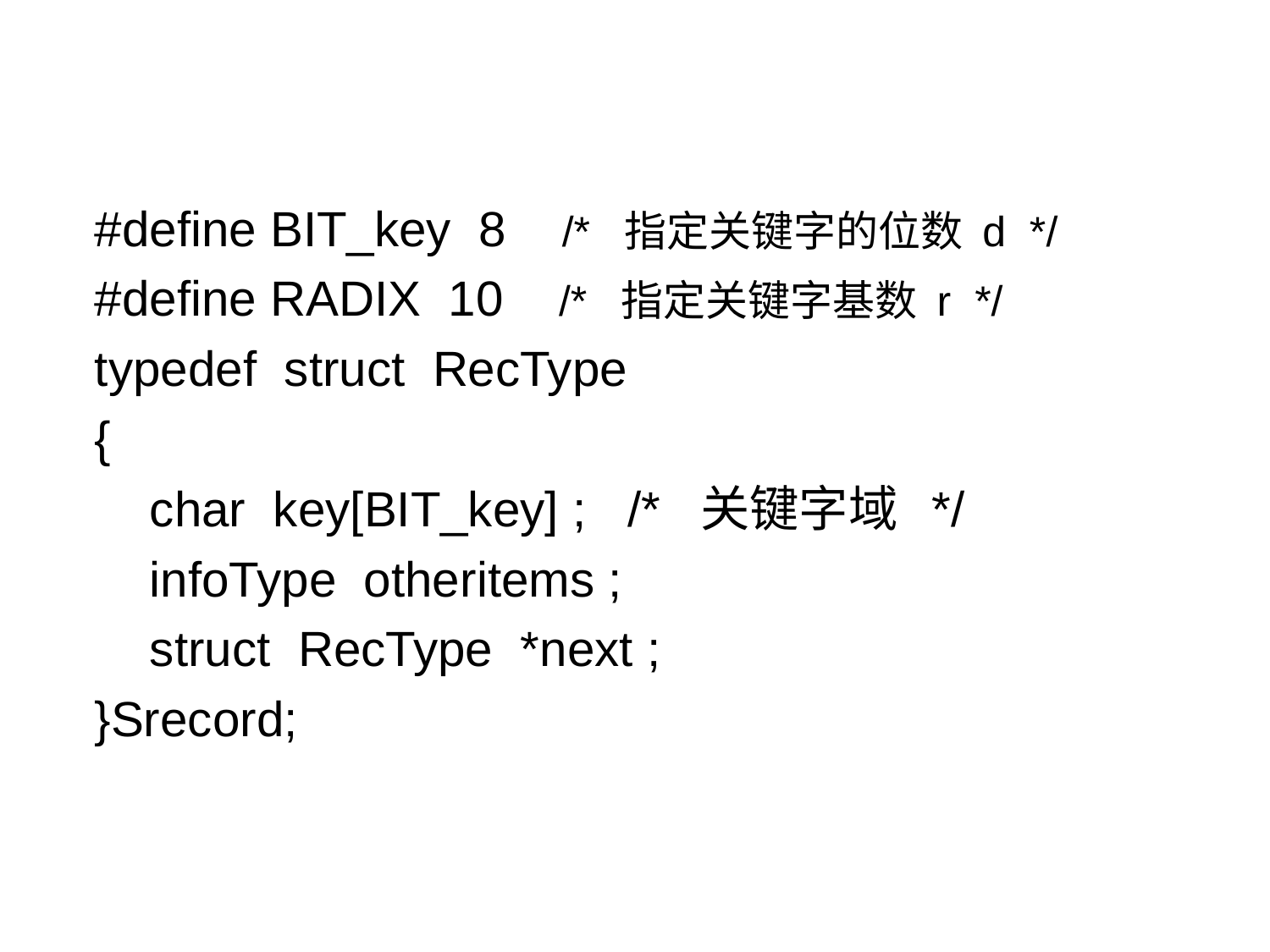

#define BIT_key  8    /*  指定关键字的位数 d  */
#define RADIX  10    /*  指定关键字基数 r  */
typedef  struct  RecType
{
    char  key[BIT_key] ;   /*  关键字域  */
    infoType  otheritems ;
    struct  RecType  *next ;
}Srecord;